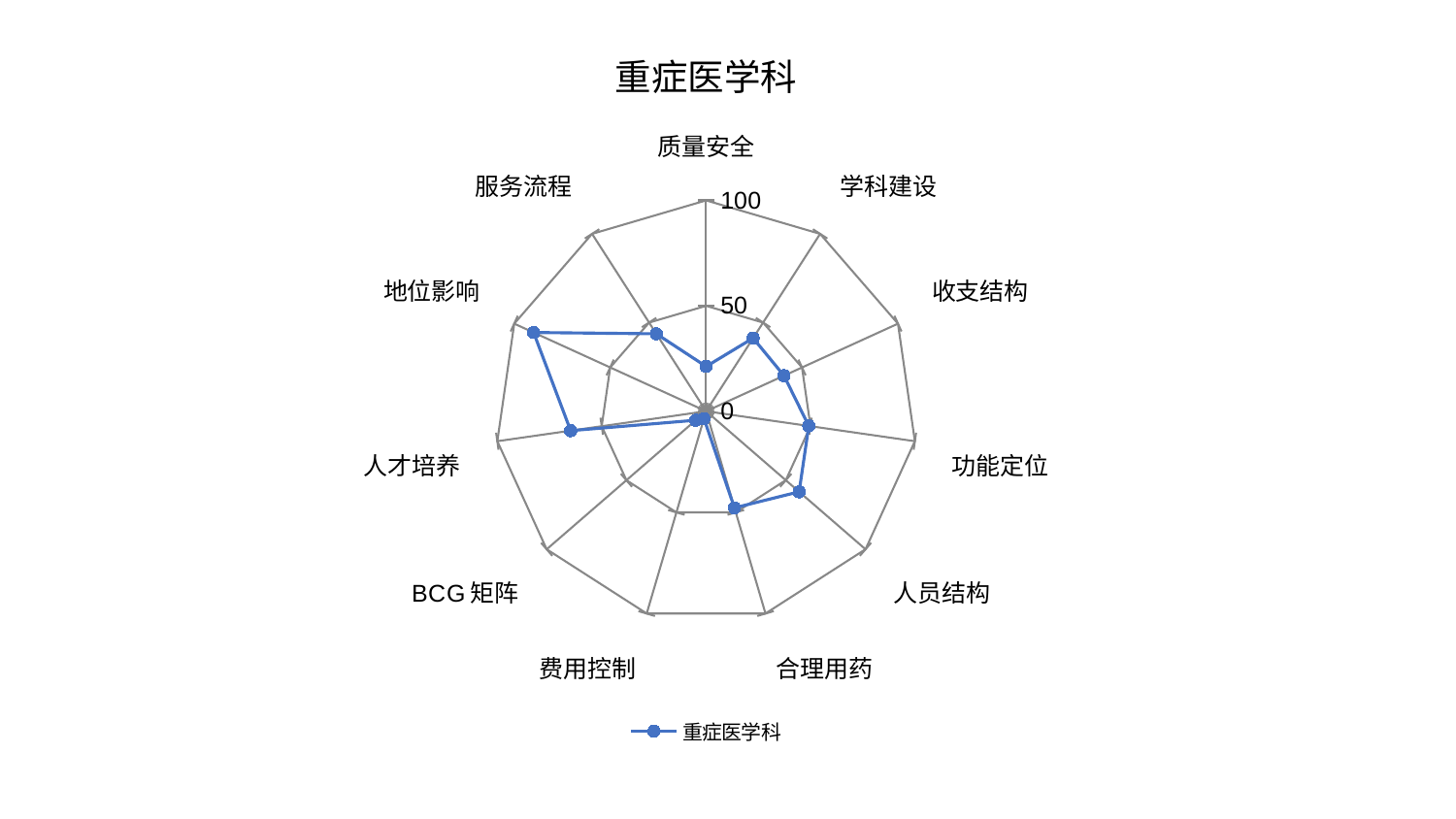

### Chart: 重症医学科

| Category | 重症医学科 |
|---|---|
| 质量安全 | 21.245074280305015 |
| 学科建设 | 41.23592748070641 |
| 收支结构 | 40.60107044076259 |
| 功能定位 | 49.18451247168913 |
| 人员结构 | 58.35768760773981 |
| 合理用药 | 47.753557893112145 |
| 费用控制 | 3.6396152032681117 |
| BCG矩阵 | 6.531302989884557 |
| 人才培养 | 64.88834422095063 |
| 地位影响 | 89.9173543248089 |
| 服务流程 | 43.651411355196345 |
125